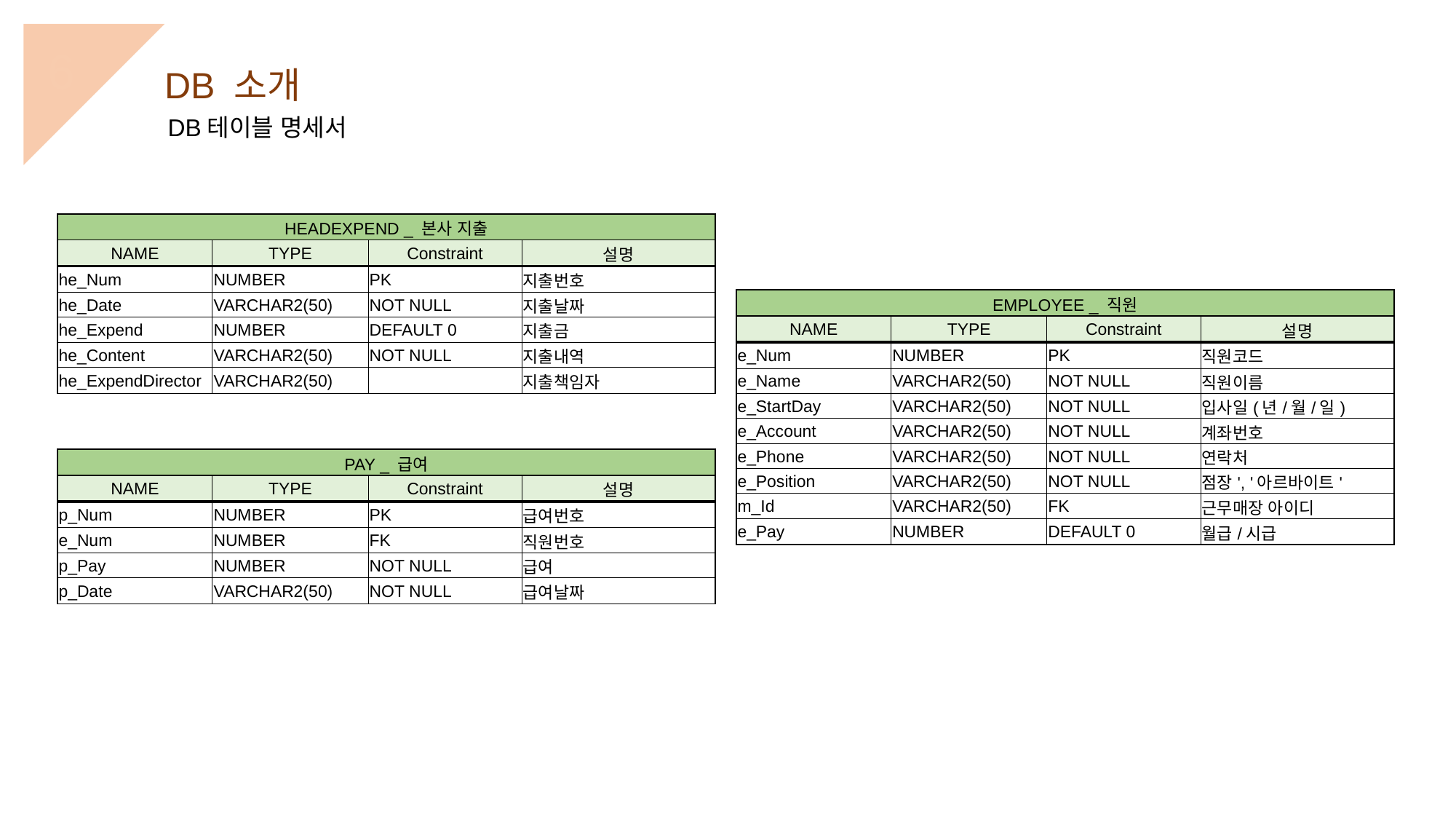

6
DB 소개
DB테이블 명세서
| HEADEXPEND \_ 본사 지출 |  |  |  |
| --- | --- | --- | --- |
| NAME | TYPE | Constraint | 설명 |
| he\_Num | NUMBER | PK | 지출번호 |
| he\_Date | VARCHAR2(50) | NOT NULL | 지출날짜 |
| he\_Expend | NUMBER | DEFAULT 0 | 지출금 |
| he\_Content | VARCHAR2(50) | NOT NULL | 지출내역 |
| he\_ExpendDirector | VARCHAR2(50) |  | 지출책임자 |
| EMPLOYEE \_ 직원 |  |  |  |
| --- | --- | --- | --- |
| NAME | TYPE | Constraint | 설명 |
| e\_Num | NUMBER | PK | 직원코드 |
| e\_Name | VARCHAR2(50) | NOT NULL | 직원이름 |
| e\_StartDay | VARCHAR2(50) | NOT NULL | 입사일(년/월/일) |
| e\_Account | VARCHAR2(50) | NOT NULL | 계좌번호 |
| e\_Phone | VARCHAR2(50) | NOT NULL | 연락처 |
| e\_Position | VARCHAR2(50) | NOT NULL | 점장', '아르바이트' |
| m\_Id | VARCHAR2(50) | FK | 근무매장 아이디 |
| e\_Pay | NUMBER | DEFAULT 0 | 월급/시급 |
| PAY \_ 급여 |  |  |  |
| --- | --- | --- | --- |
| NAME | TYPE | Constraint | 설명 |
| p\_Num | NUMBER | PK | 급여번호 |
| e\_Num | NUMBER | FK | 직원번호 |
| p\_Pay | NUMBER | NOT NULL | 급여 |
| p\_Date | VARCHAR2(50) | NOT NULL | 급여날짜 |